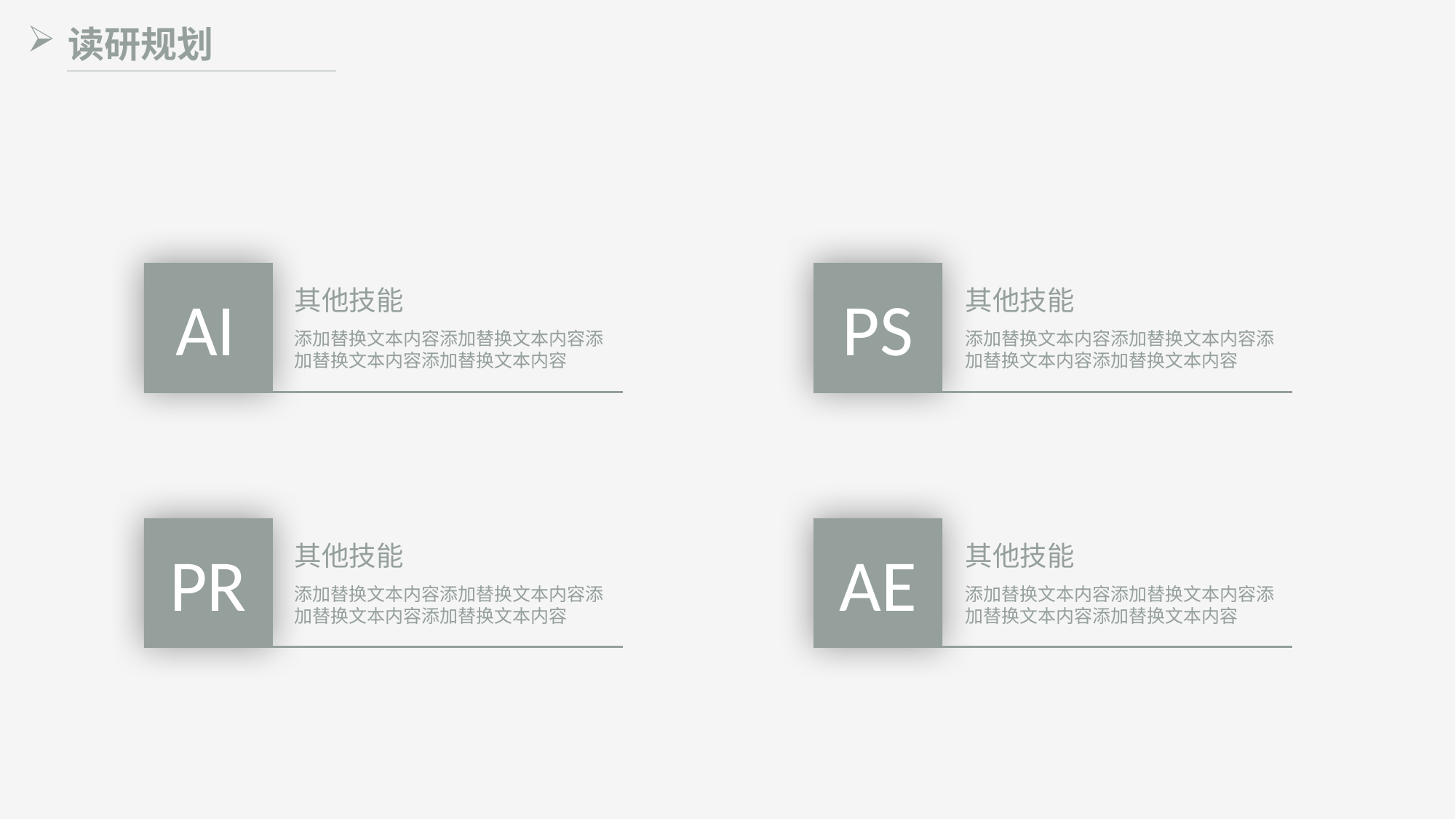

读研规划

AI
其他技能
PS
其他技能
添加替换文本内容添加替换文本内容添加替换文本内容添加替换文本内容
添加替换文本内容添加替换文本内容添加替换文本内容添加替换文本内容

PR
AE
其他技能
其他技能
添加替换文本内容添加替换文本内容添加替换文本内容添加替换文本内容
添加替换文本内容添加替换文本内容添加替换文本内容添加替换文本内容